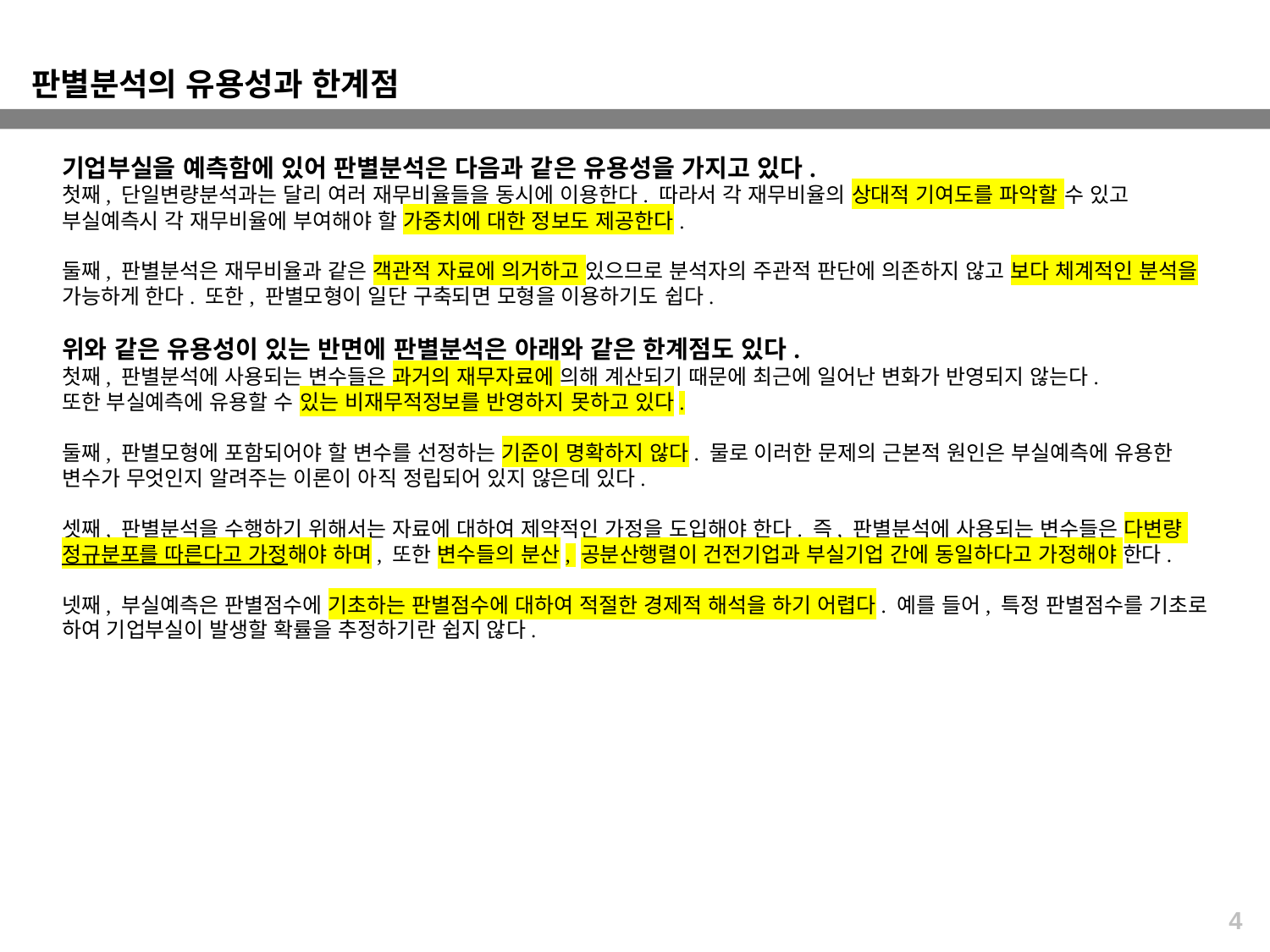

판별분석의 유용성과 한계점

기업부실을 예측함에 있어 판별분석은 다음과 같은 유용성을 가지고 있다.
첫째, 단일변량분석과는 달리 여러 재무비율들을 동시에 이용한다. 따라서 각 재무비율의 상대적 기여도를 파악할 수 있고
부실예측시 각 재무비율에 부여해야 할 가중치에 대한 정보도 제공한다.

둘째, 판별분석은 재무비율과 같은 객관적 자료에 의거하고 있으므로 분석자의 주관적 판단에 의존하지 않고 보다 체계적인 분석을
가능하게 한다. 또한, 판별모형이 일단 구축되면 모형을 이용하기도 쉽다.

위와 같은 유용성이 있는 반면에 판별분석은 아래와 같은 한계점도 있다.
첫째, 판별분석에 사용되는 변수들은 과거의 재무자료에 의해 계산되기 때문에 최근에 일어난 변화가 반영되지 않는다.
또한 부실예측에 유용할 수 있는 비재무적정보를 반영하지 못하고 있다.

둘째, 판별모형에 포함되어야 할 변수를 선정하는 기준이 명확하지 않다. 물로 이러한 문제의 근본적 원인은 부실예측에 유용한
변수가 무엇인지 알려주는 이론이 아직 정립되어 있지 않은데 있다.

셋째, 판별분석을 수행하기 위해서는 자료에 대하여 제약적인 가정을 도입해야 한다. 즉, 판별분석에 사용되는 변수들은 다변량
정규분포를 따른다고 가정해야 하며, 또한 변수들의 분산, 공분산행렬이 건전기업과 부실기업 간에 동일하다고 가정해야 한다.

넷째, 부실예측은 판별점수에 기초하는 판별점수에 대하여 적절한 경제적 해석을 하기 어렵다. 예를 들어, 특정 판별점수를 기초로
하여 기업부실이 발생할 확률을 추정하기란 쉽지 않다.
4